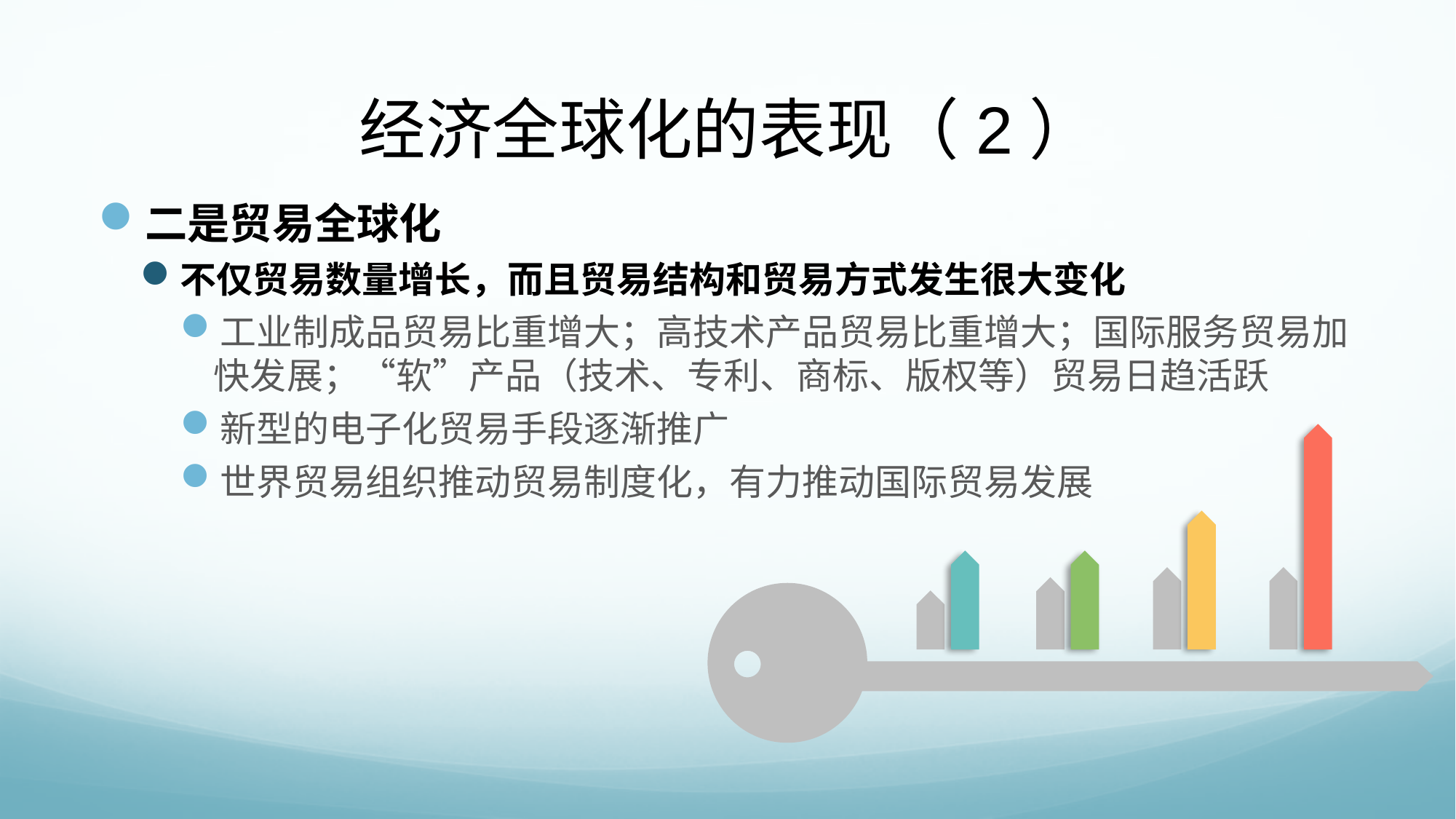

# 经济全球化的表现（2）
二是贸易全球化
不仅贸易数量增长，而且贸易结构和贸易方式发生很大变化
工业制成品贸易比重增大；高技术产品贸易比重增大；国际服务贸易加快发展；“软”产品（技术、专利、商标、版权等）贸易日趋活跃
新型的电子化贸易手段逐渐推广
世界贸易组织推动贸易制度化，有力推动国际贸易发展